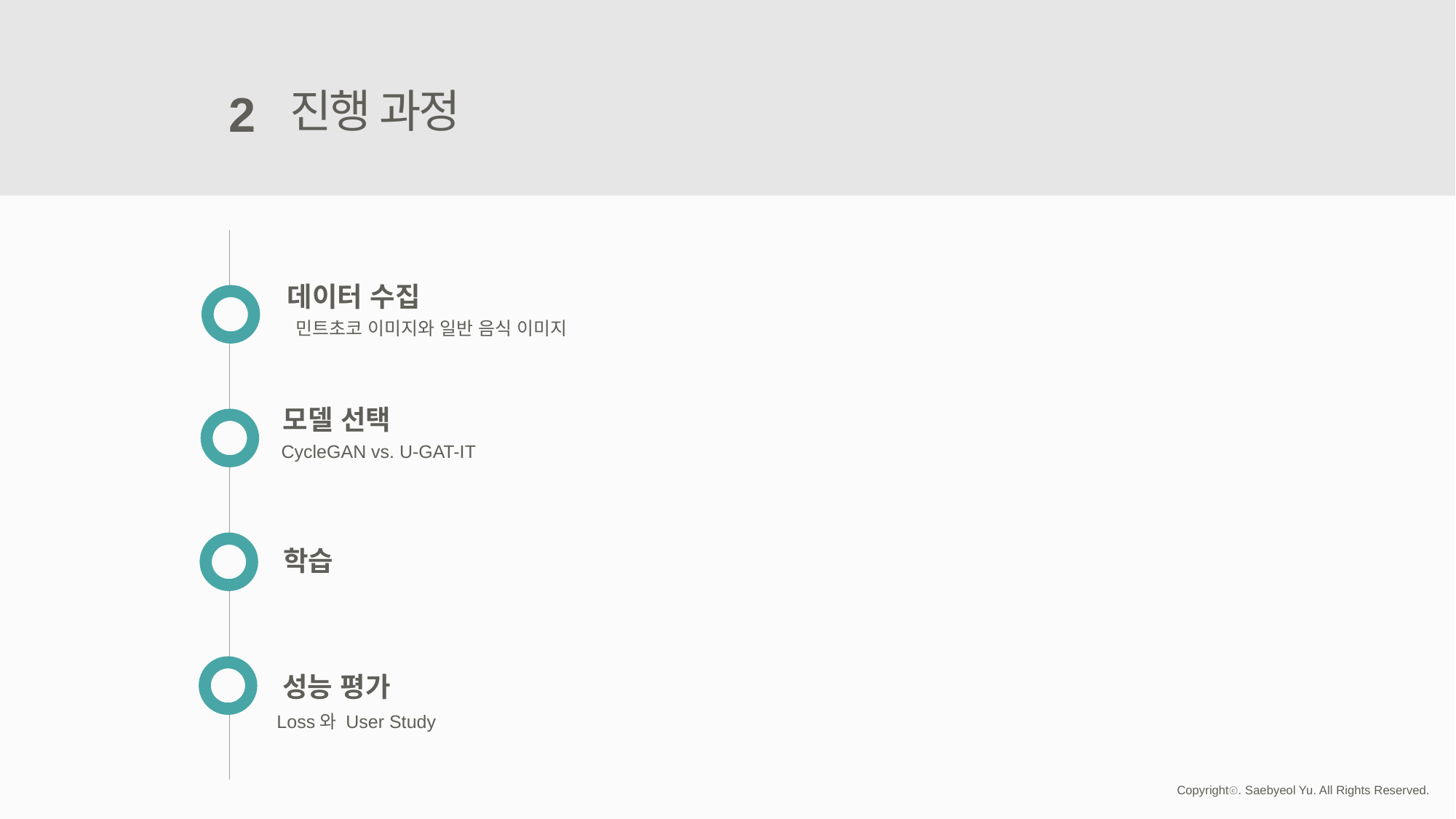

진행 과정
2

데이터 수집
민트초코 이미지와 일반 음식 이미지
모델 선택
CycleGAN vs. U-GAT-IT
학습
성능 평가
Loss와 User Study